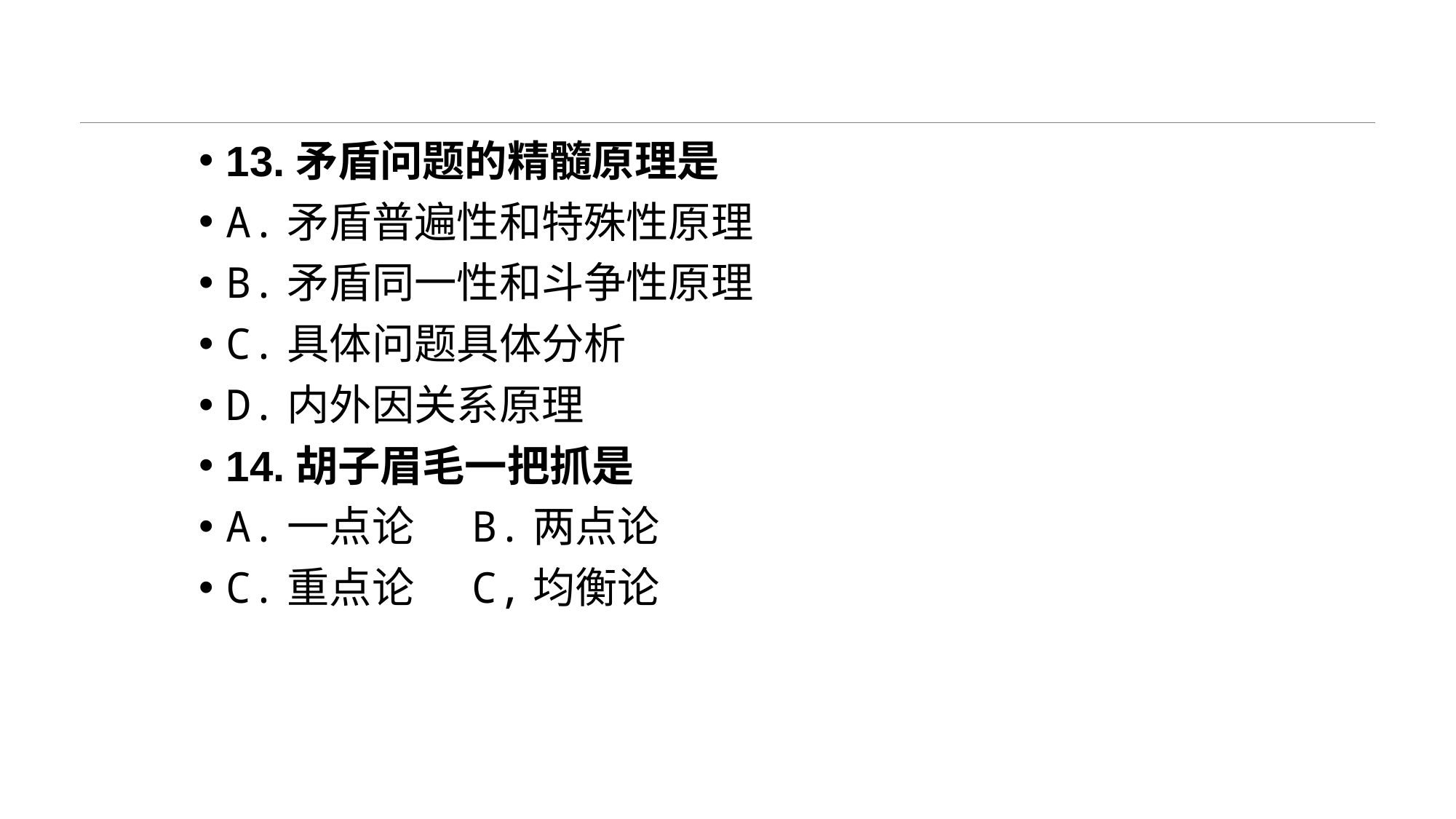

#
13.矛盾问题的精髓原理是
A.矛盾普遍性和特殊性原理
B.矛盾同一性和斗争性原理
C.具体问题具体分析
D.内外因关系原理
14.胡子眉毛一把抓是
A.一点论     B.两点论
C.重点论     C,均衡论